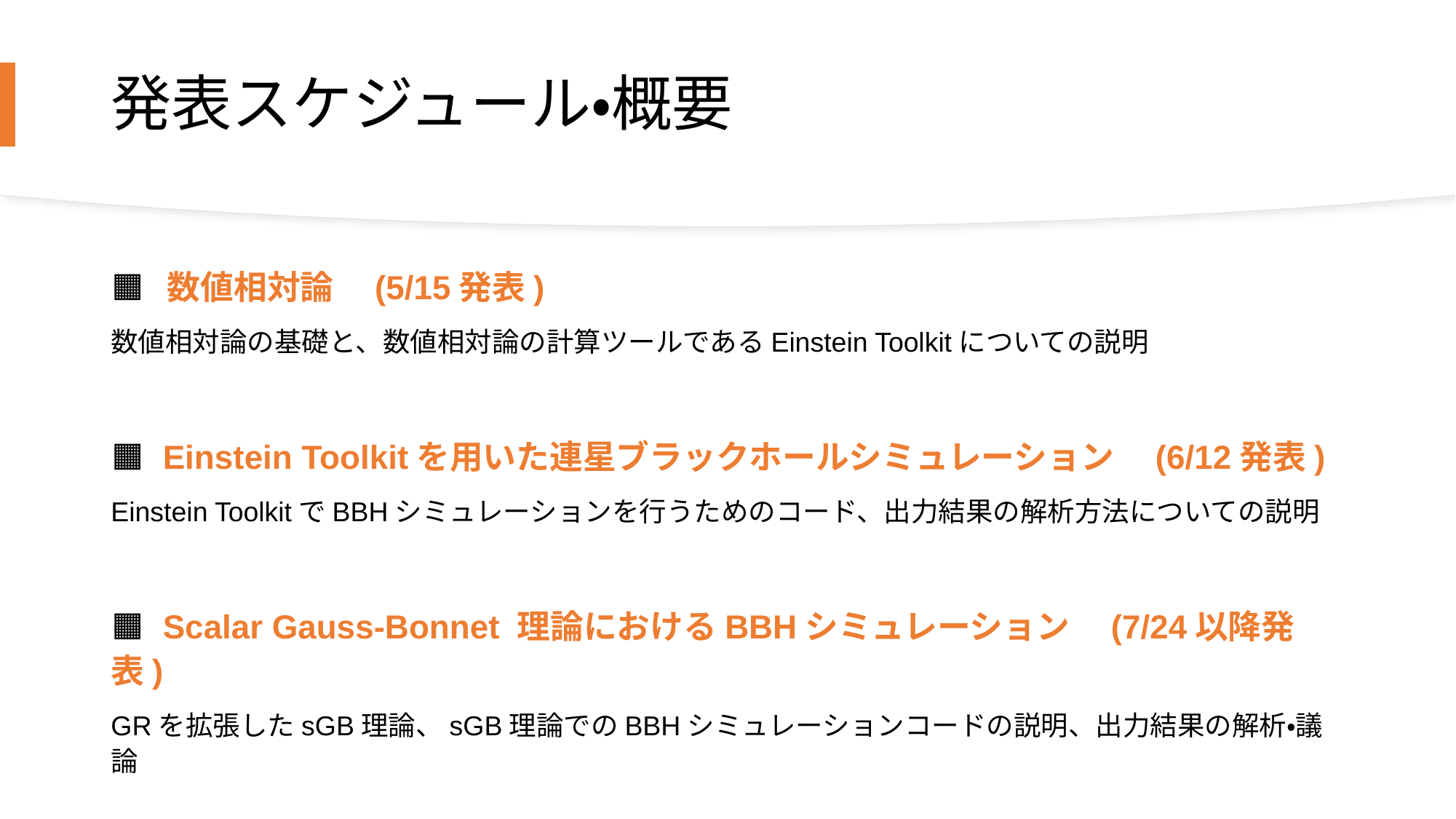

# 発表スケジュール・概要

🟧  数値相対論　(5/15発表)
数値相対論の基礎と、数値相対論の計算ツールであるEinstein Toolkitについての説明

🟧  Einstein Toolkitを用いた連星ブラックホールシミュレーション　(6/12発表)
Einstein ToolkitでBBHシミュレーションを行うためのコード、出力結果の解析方法についての説明

🟧  Scalar Gauss-Bonnet 理論におけるBBHシミュレーション　(7/24以降発表)
GRを拡張したsGB理論、sGB理論でのBBHシミュレーションコードの説明、出力結果の解析・議論